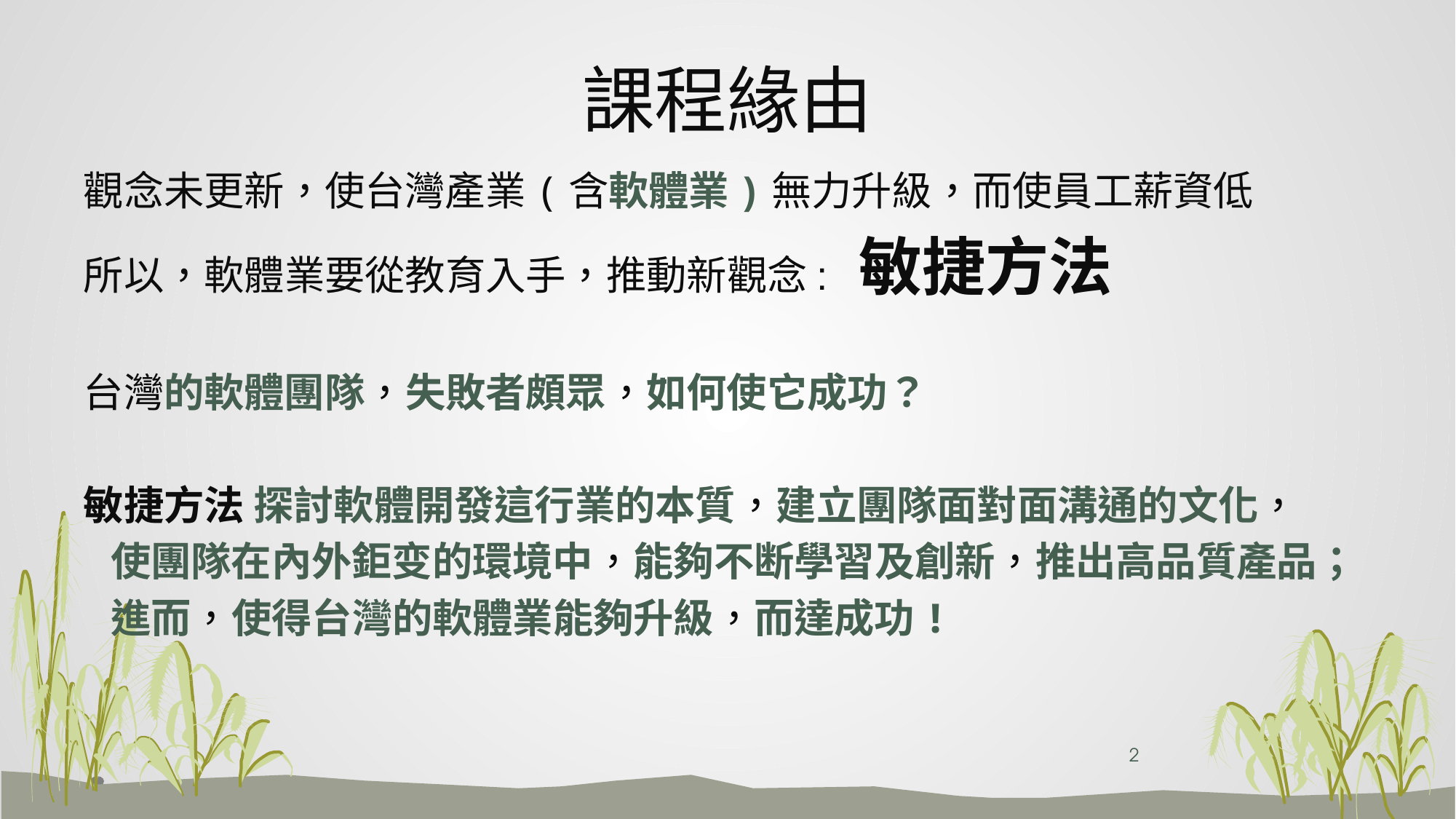

# 課程緣由
觀念未更新，使台灣產業(含軟體業)無力升級，而使員工薪資低
所以，軟體業要從教育入手，推動新觀念:  敏捷方法

台灣的軟體團隊，失敗者頗眾，如何使它成功？

敏捷方法 探討軟體開發這行業的本質，建立團隊面對面溝通的文化，
  使團隊在內外鉅变的環境中，能夠不断學習及創新，推出高品質產品；
  進而，使得台灣的軟體業能夠升級，而達成功!

2